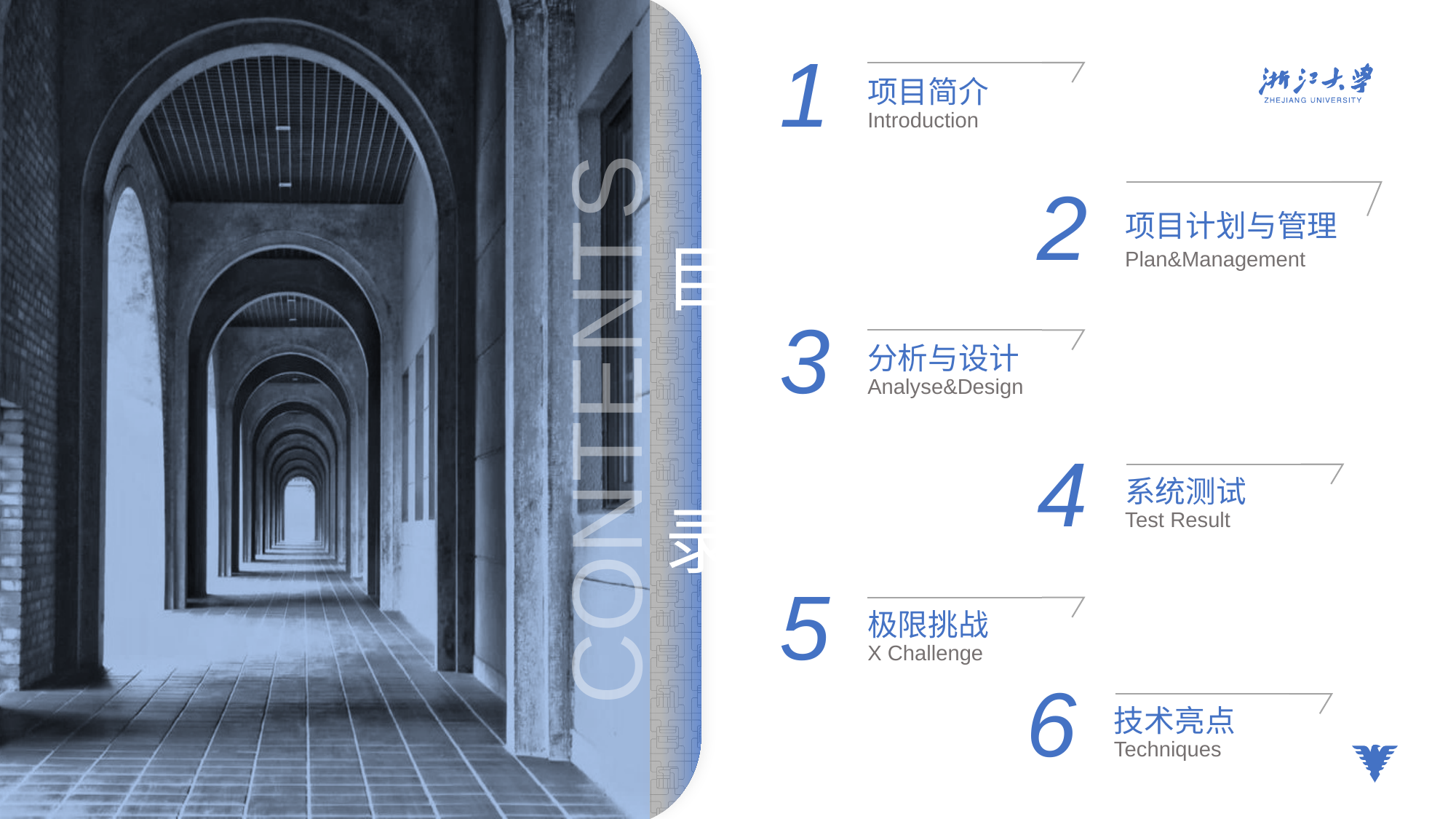

1

项目简介
Introduction
2
项目计划与管理

Plan&Management
3

分析与设计
Analyse&Design
4

系统测试
Test Result
5

极限挑战
X Challenge
6

技术亮点
Techniques